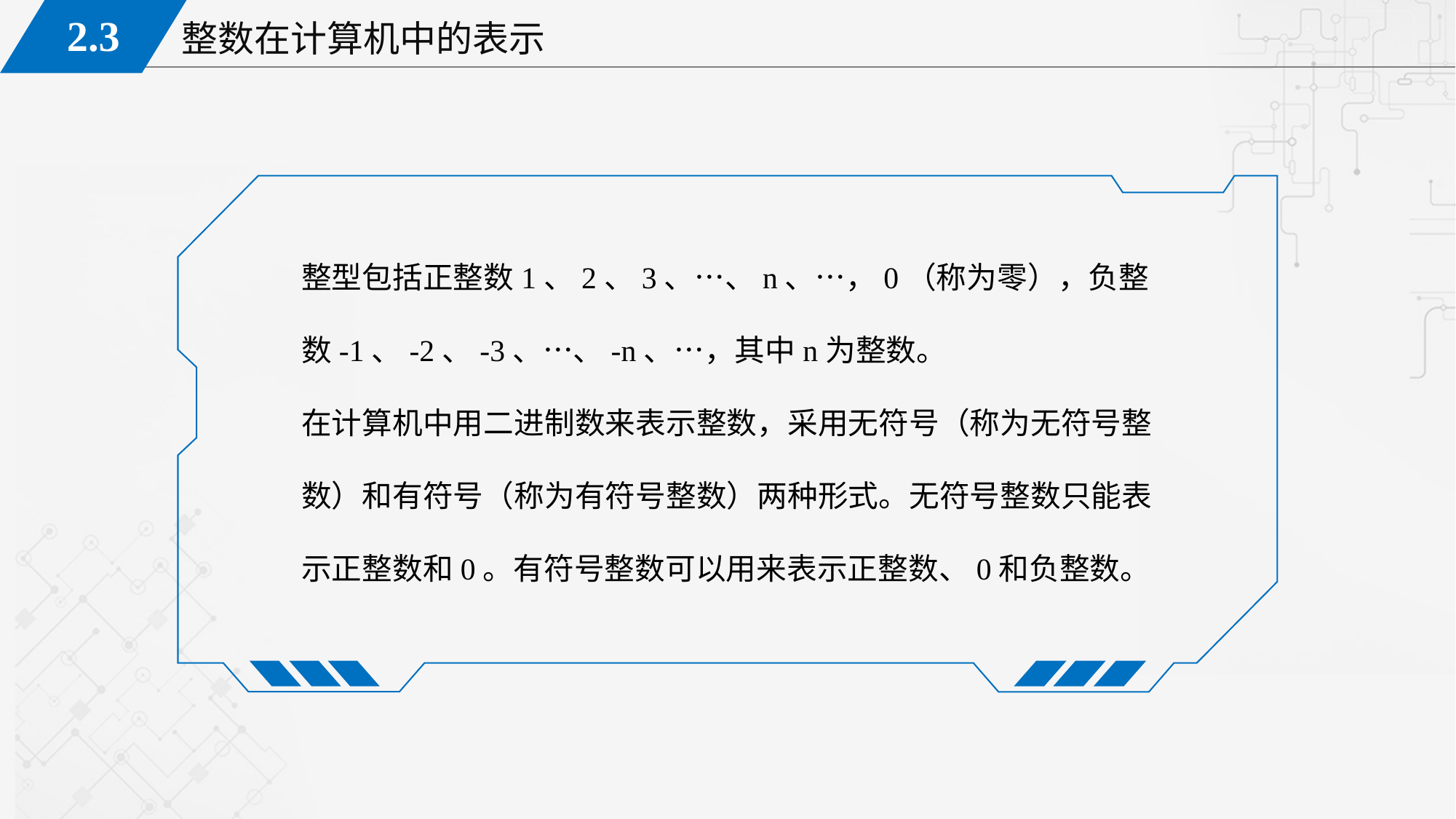

整型包括正整数1、2、3、…、n、…，0（称为零），负整数-1、-2、-3、…、-n、…，其中n为整数。
在计算机中用二进制数来表示整数，采用无符号（称为无符号整数）和有符号（称为有符号整数）两种形式。无符号整数只能表示正整数和0。有符号整数可以用来表示正整数、0和负整数。